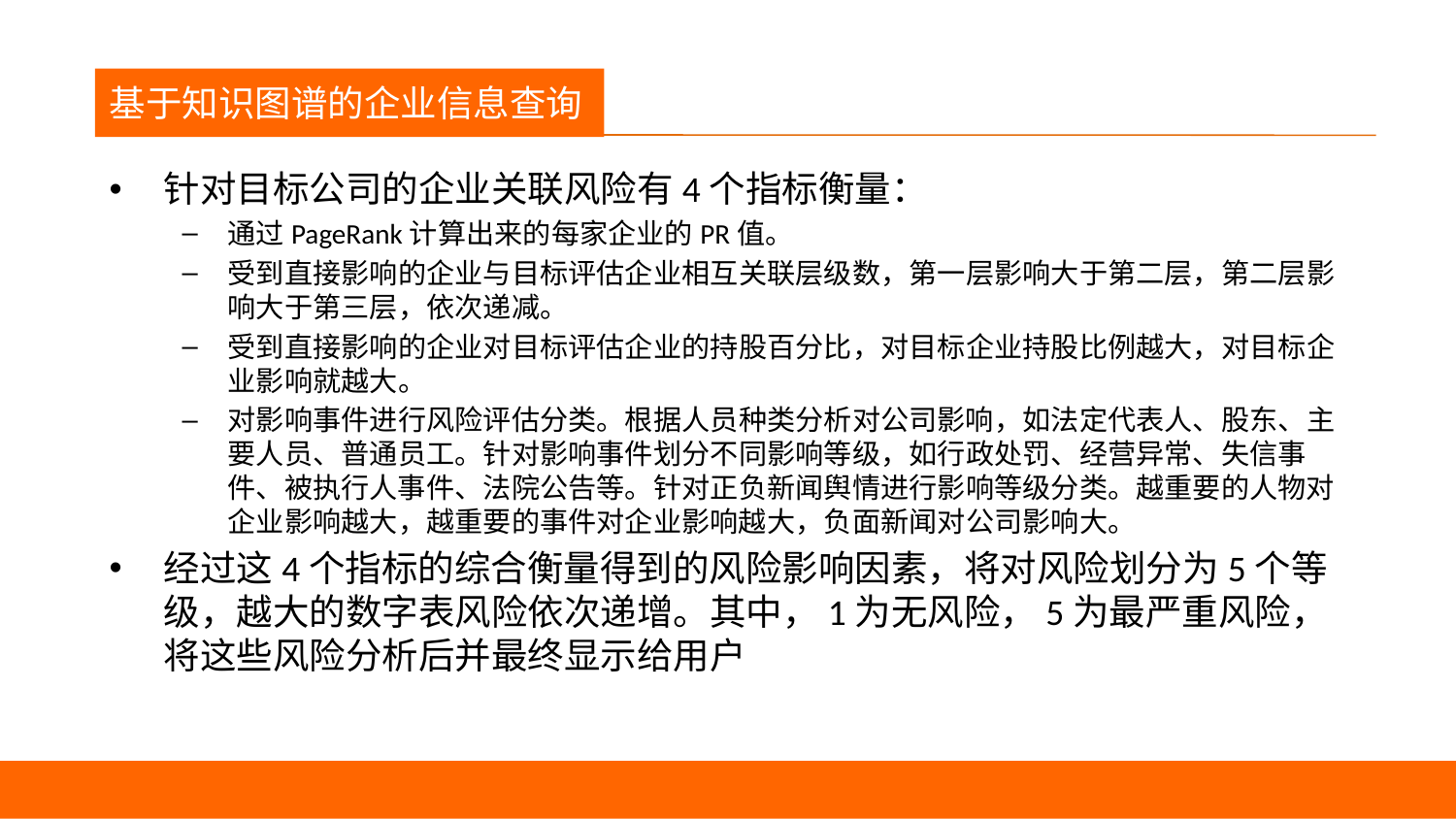

议程
基于知识图谱的企业信息查询

针对目标公司的企业关联风险有4个指标衡量：
通过PageRank计算出来的每家企业的PR值。
受到直接影响的企业与目标评估企业相互关联层级数，第一层影响大于第二层，第二层影响大于第三层，依次递减。
受到直接影响的企业对目标评估企业的持股百分比，对目标企业持股比例越大，对目标企业影响就越大。
对影响事件进行风险评估分类。根据人员种类分析对公司影响，如法定代表人、股东、主要人员、普通员工。针对影响事件划分不同影响等级，如行政处罚、经营异常、失信事件、被执行人事件、法院公告等。针对正负新闻舆情进行影响等级分类。越重要的人物对企业影响越大，越重要的事件对企业影响越大，负面新闻对公司影响大。
经过这4个指标的综合衡量得到的风险影响因素，将对风险划分为5个等级，越大的数字表风险依次递增。其中，1为无风险，5为最严重风险，将这些风险分析后并最终显示给用户